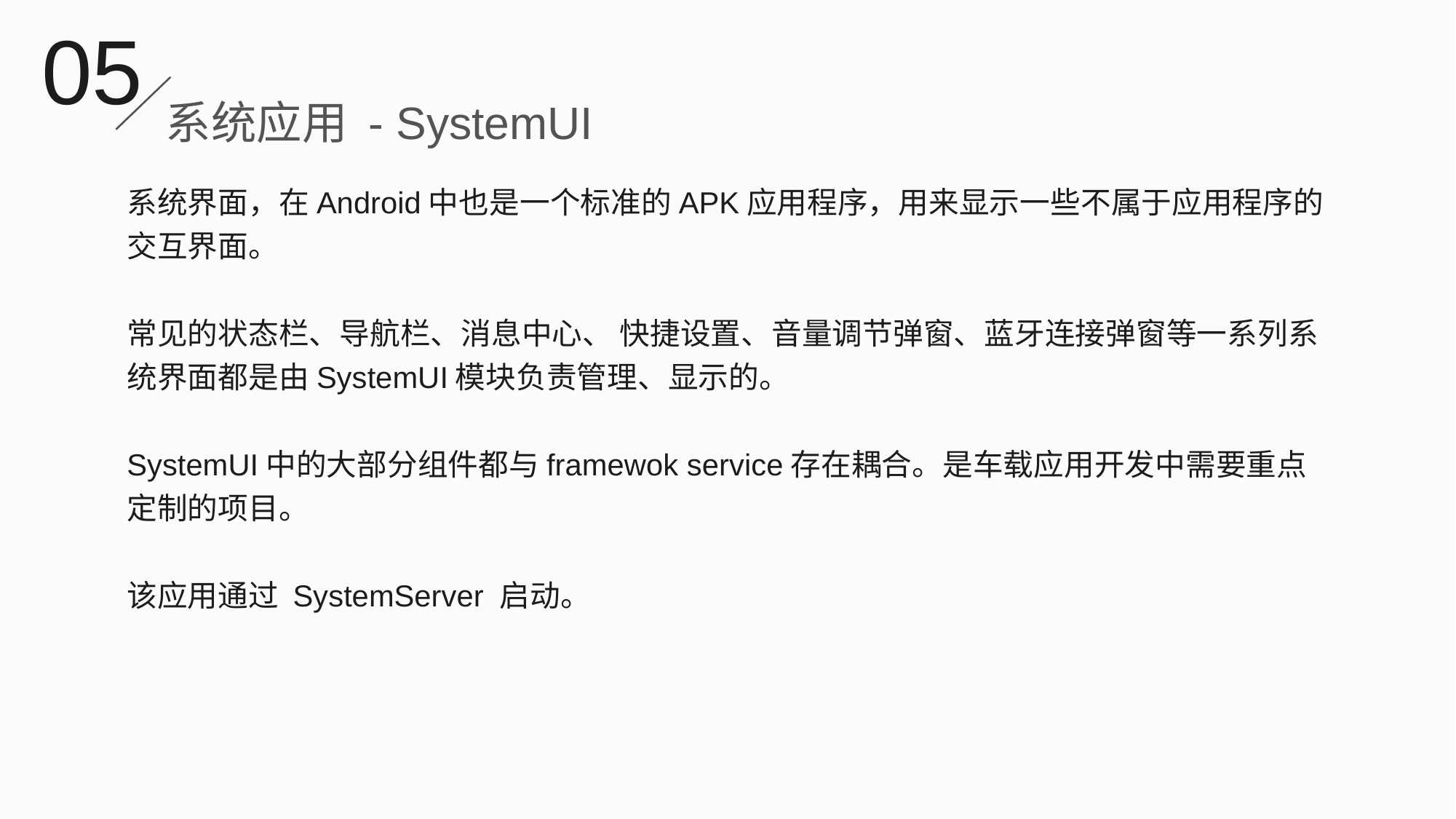

05
系统应用 - SystemUI
系统界面，在Android中也是一个标准的APK应用程序，用来显示一些不属于应用程序的交互界面。

常见的状态栏、导航栏、消息中心、 快捷设置、音量调节弹窗、蓝牙连接弹窗等一系列系统界面都是由SystemUI模块负责管理、显示的。

SystemUI中的大部分组件都与framewok service存在耦合。是车载应用开发中需要重点定制的项目。

该应用通过 SystemServer 启动。